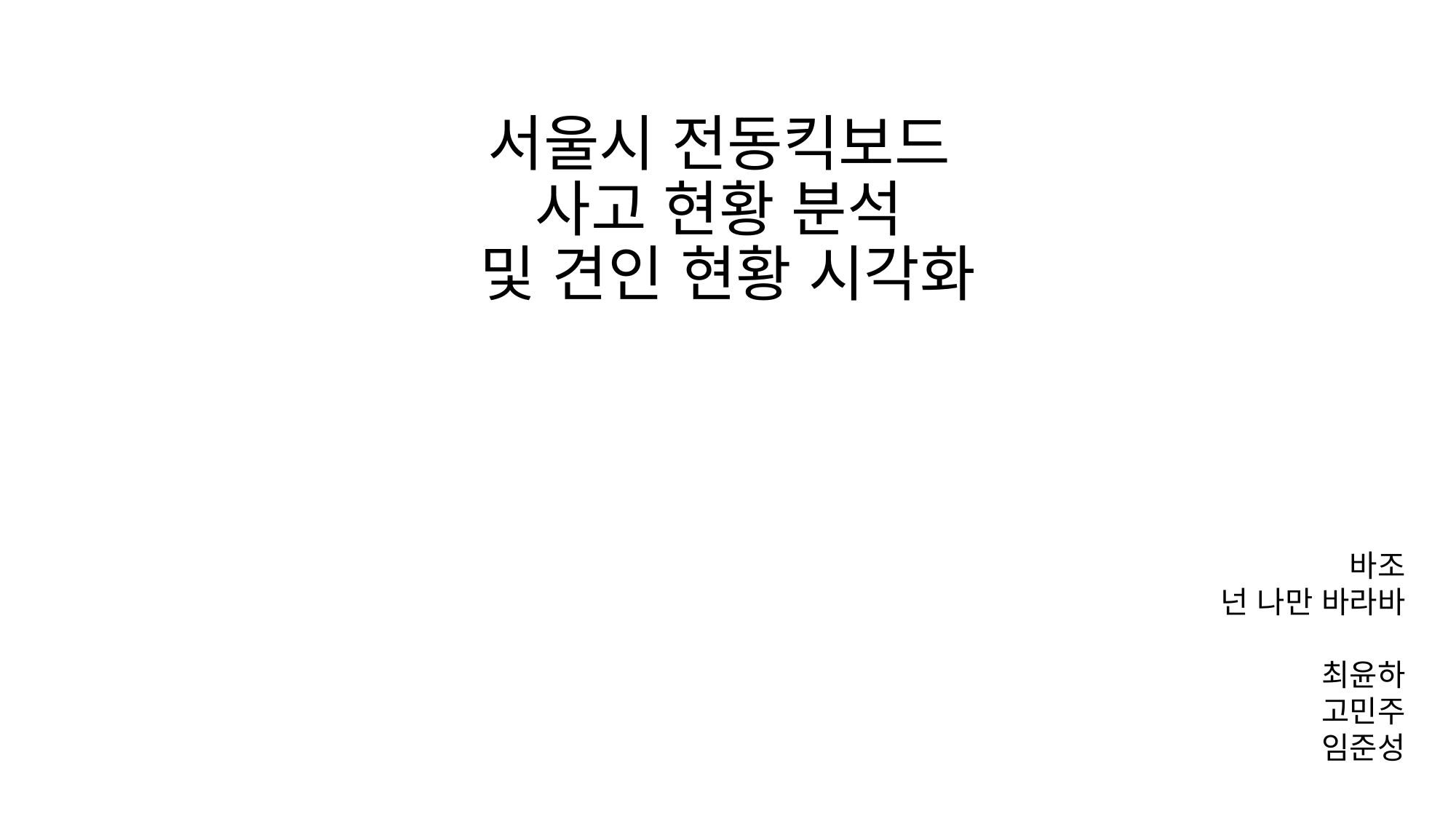

# 서울시 전동킥보드 사고 현황 분석 및 견인 현황 시각화
바조
넌 나만 바라바

최윤하
고민주
임준성